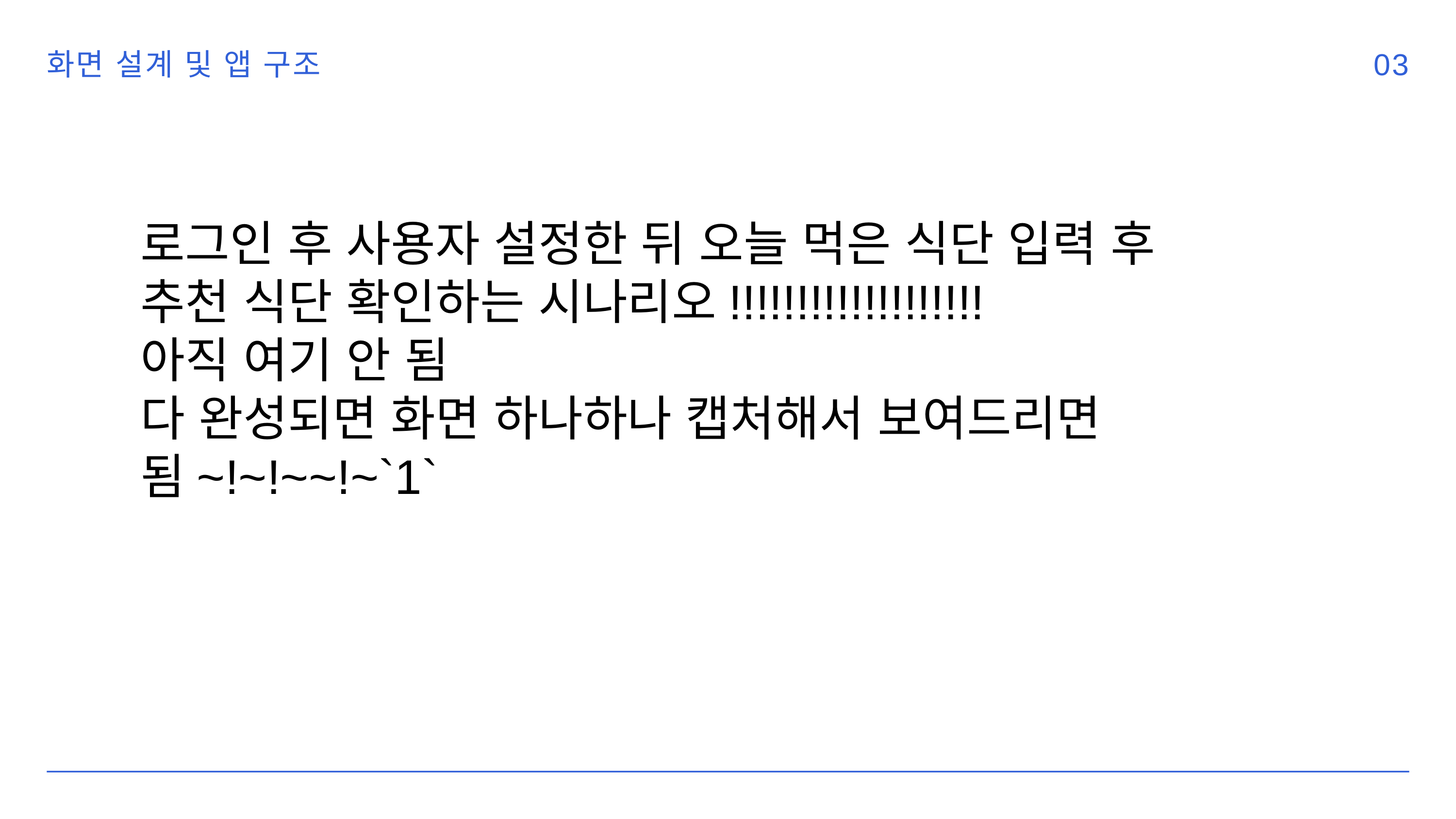

화면 설계 및 앱 구조
03
로그인 후 사용자 설정한 뒤 오늘 먹은 식단 입력 후 추천 식단 확인하는 시나리오!!!!!!!!!!!!!!!!!!!
아직 여기 안 됨
다 완성되면 화면 하나하나 캡처해서 보여드리면 됨~!~!~~!~`1`